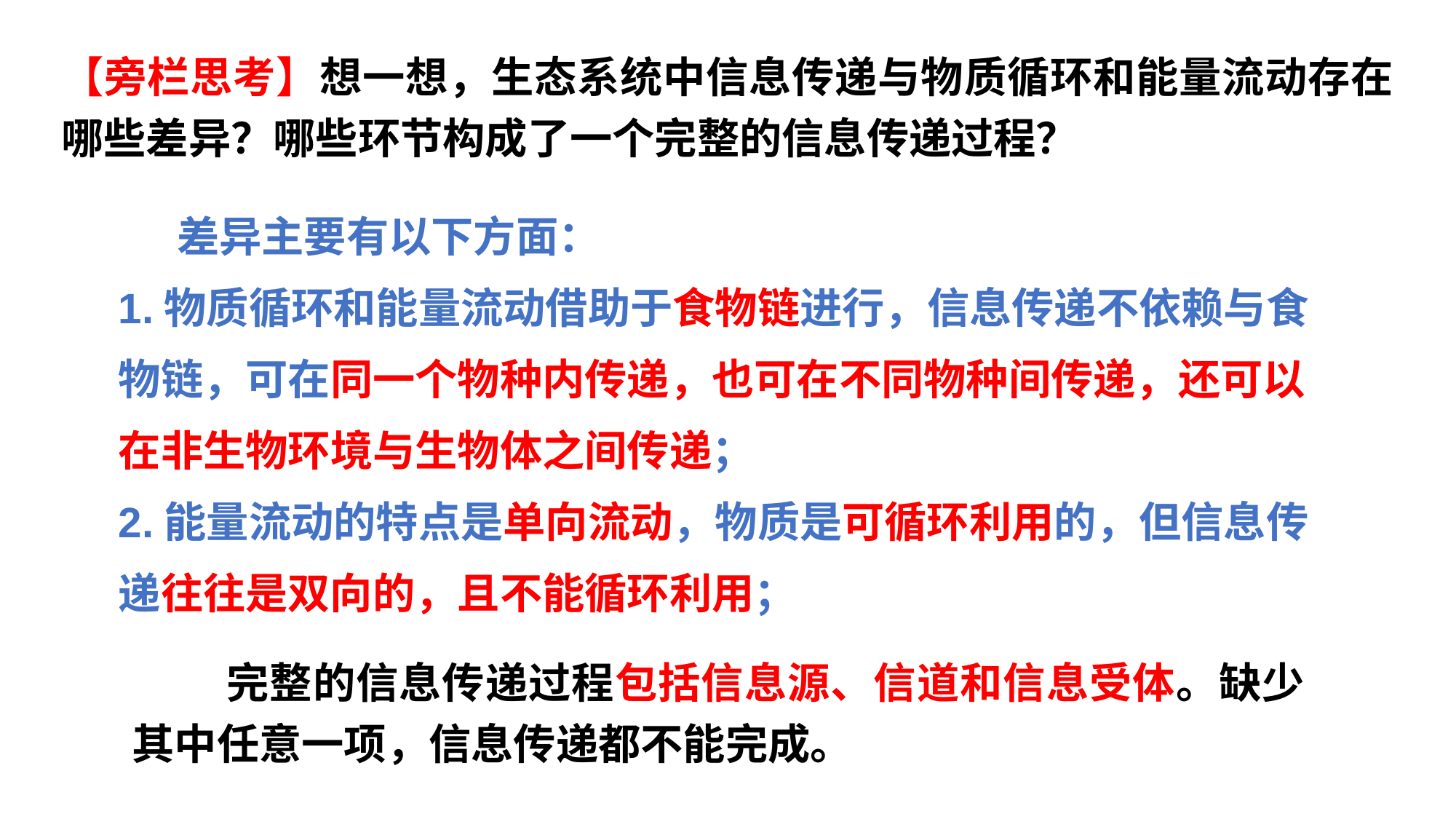

【旁栏思考】想一想，生态系统中信息传递与物质循环和能量流动存在哪些差异？哪些环节构成了一个完整的信息传递过程？
     差异主要有以下方面：
1.物质循环和能量流动借助于食物链进行，信息传递不依赖与食物链，可在同一个物种内传递，也可在不同物种间传递，还可以在非生物环境与生物体之间传递；
2.能量流动的特点是单向流动，物质是可循环利用的，但信息传递往往是双向的，且不能循环利用；
        完整的信息传递过程包括信息源、信道和信息受体。缺少其中任意一项，信息传递都不能完成。